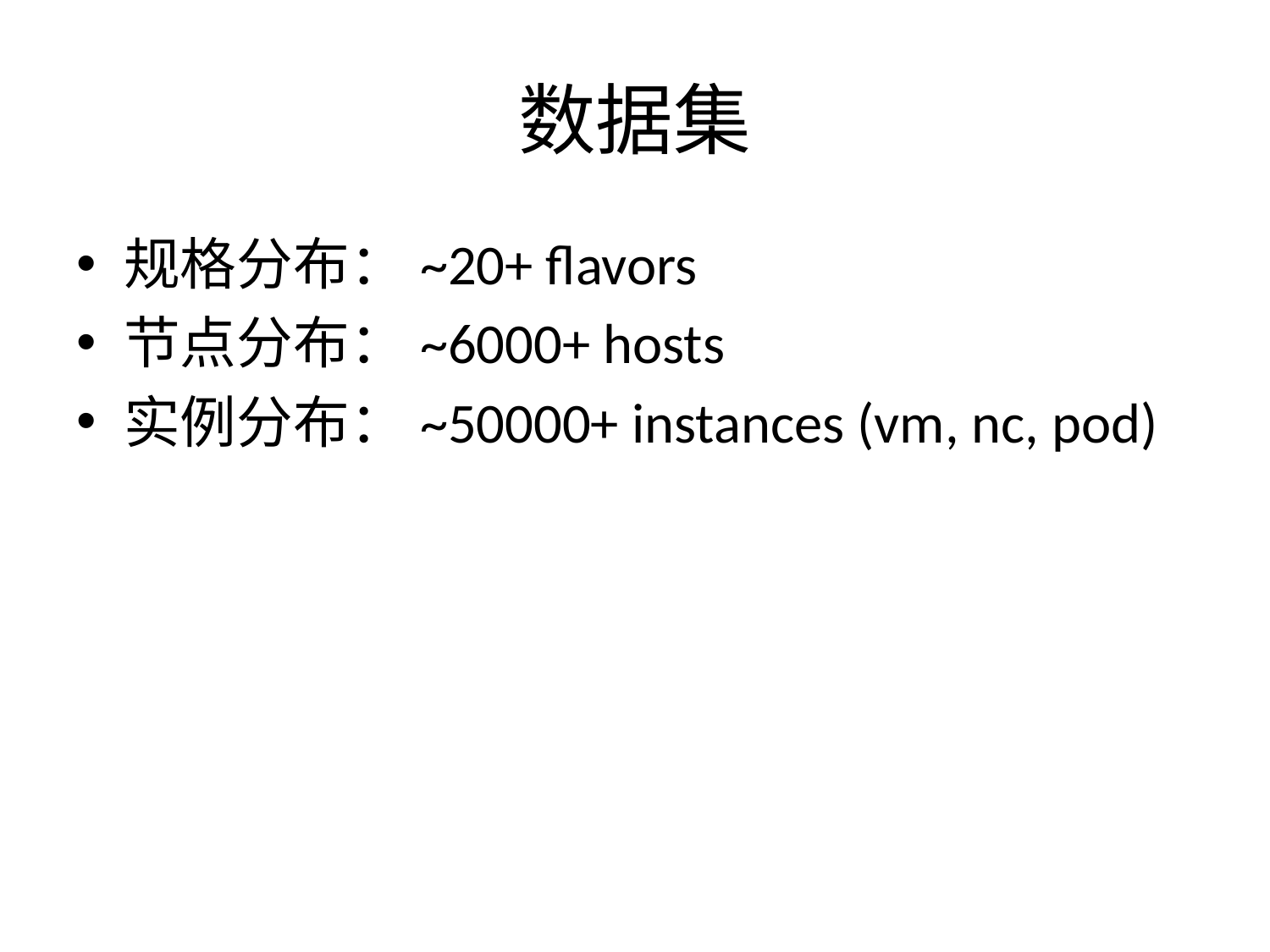

# 数据集
规格分布：~20+ flavors
节点分布：~6000+ hosts
实例分布：~50000+ instances (vm, nc, pod)